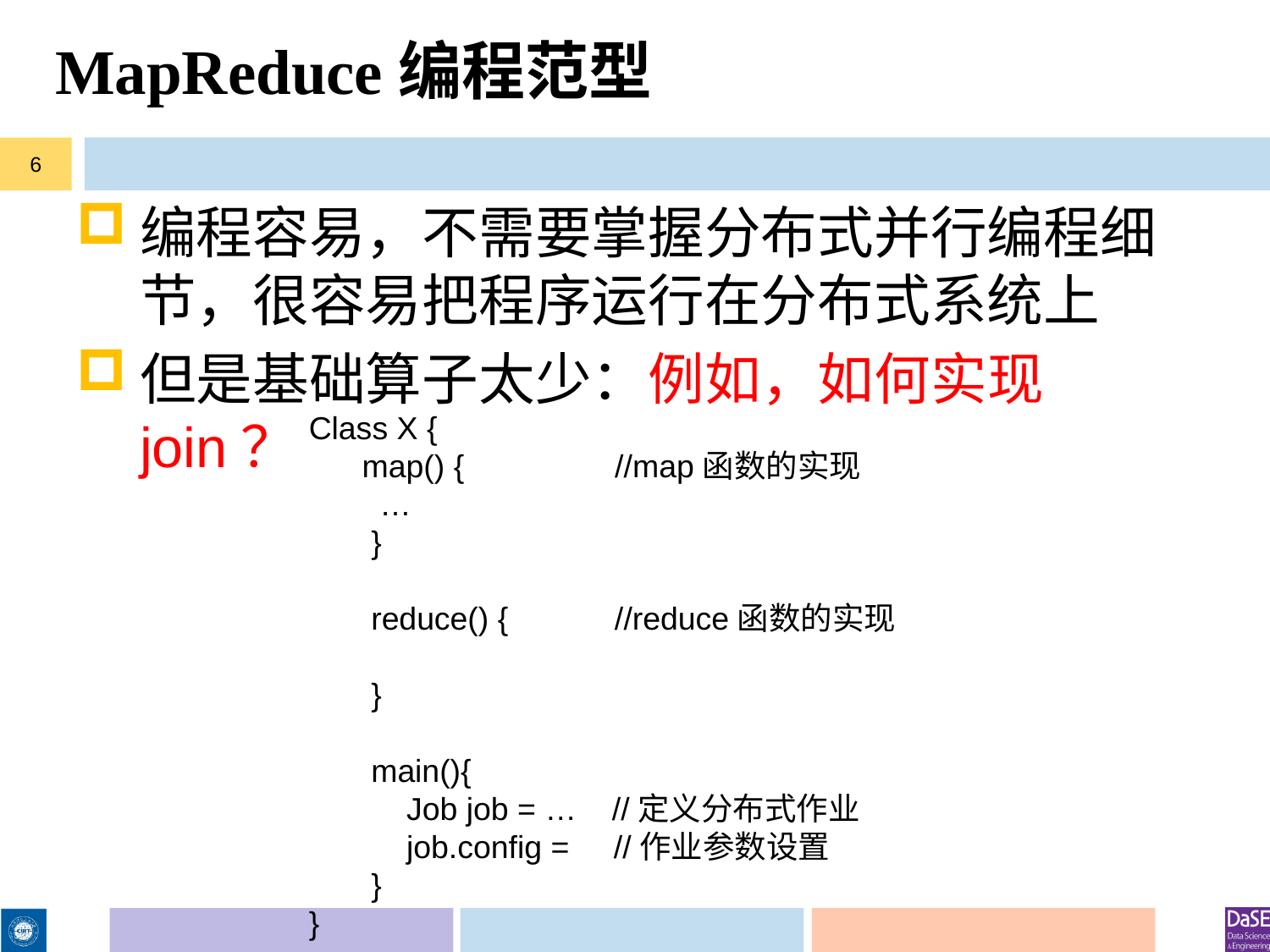

# MapReduce编程范型
6
编程容易，不需要掌握分布式并行编程细节，很容易把程序运行在分布式系统上
但是基础算子太少：例如，如何实现join？

Class X {
      map() {                 //map函数的实现
        …
       }

       reduce() {            //reduce函数的实现

       }

       main(){
           Job job = …    //定义分布式作业
           job.config =     //作业参数设置
       }
}